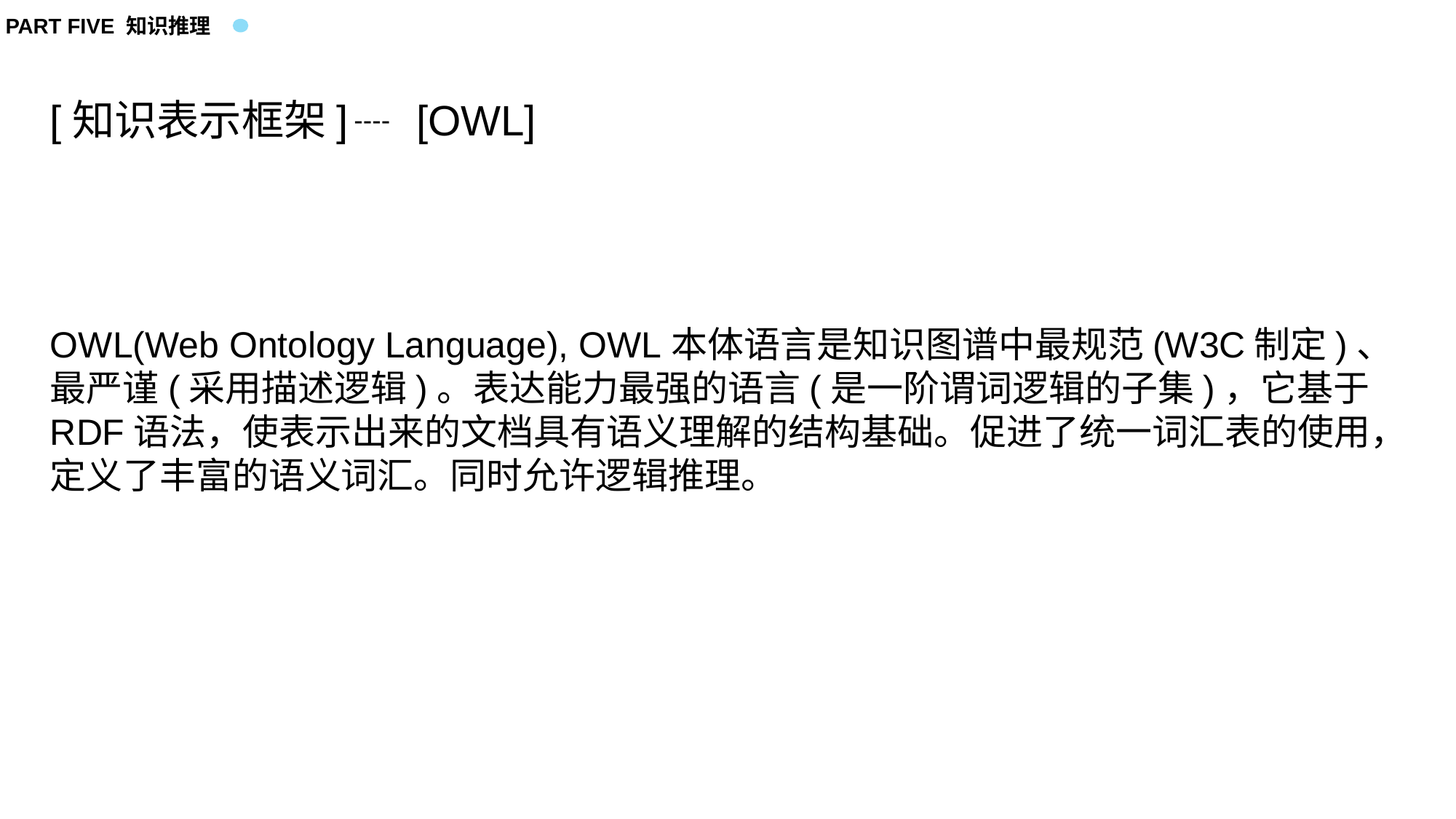

PART FIVE 知识推理

[知识表示框架]
[OWL]
----
OWL(Web Ontology Language), OWL本体语言是知识图谱中最规范(W3C制定)、最严谨(采用描述逻辑)。表达能力最强的语言(是一阶谓词逻辑的子集)，它基于RDF语法，使表示出来的文档具有语义理解的结构基础。促进了统一词汇表的使用，定义了丰富的语义词汇。同时允许逻辑推理。